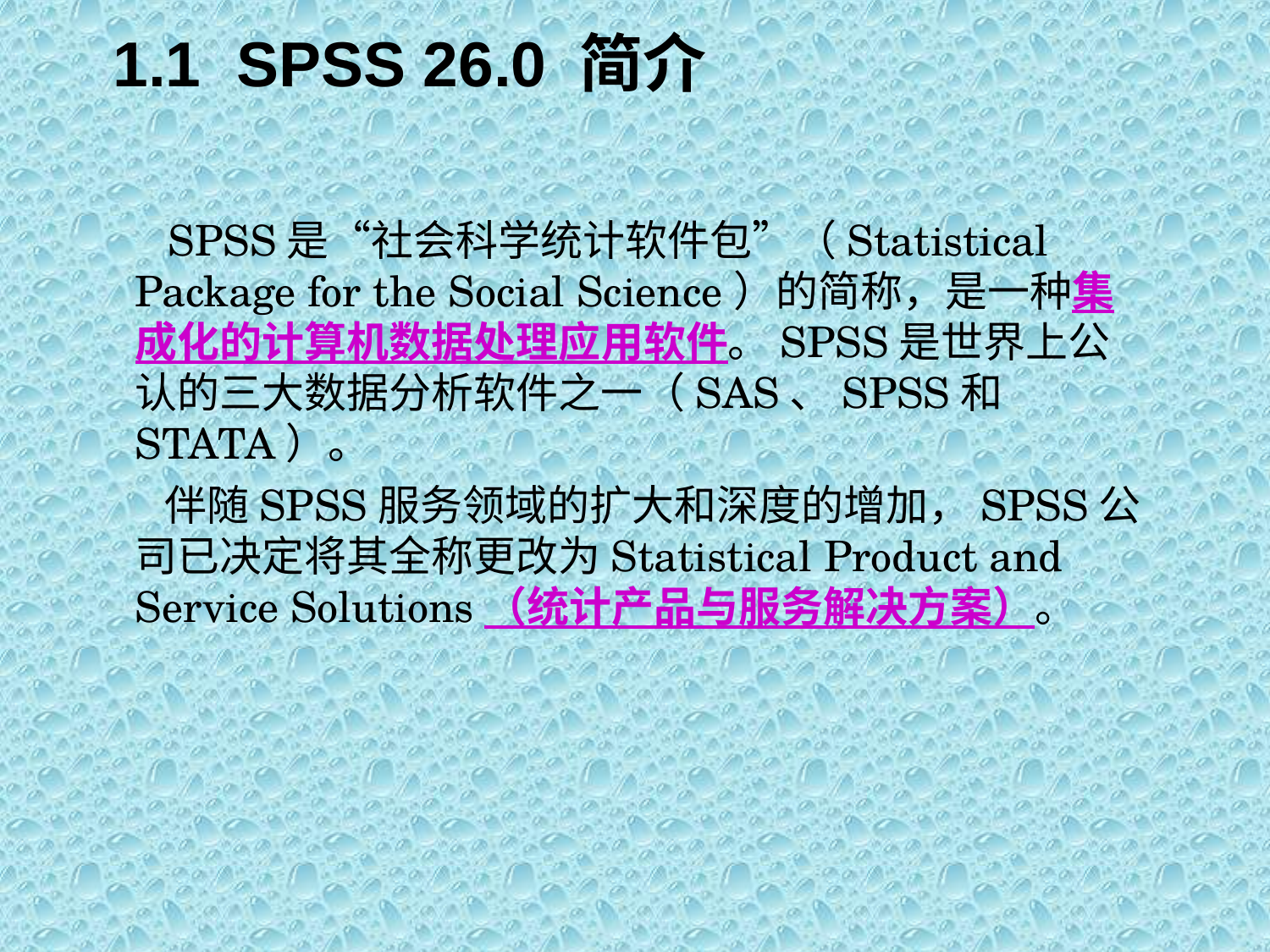

1.1  SPSS 26.0 简介

      SPSS是“社会科学统计软件包”（Statistical Package for the Social Science）的简称，是一种集成化的计算机数据处理应用软件。SPSS是世界上公认的三大数据分析软件之一（SAS、SPSS和STATA）。
      伴随SPSS服务领域的扩大和深度的增加，SPSS公司已决定将其全称更改为Statistical Product and Service Solutions（统计产品与服务解决方案）。